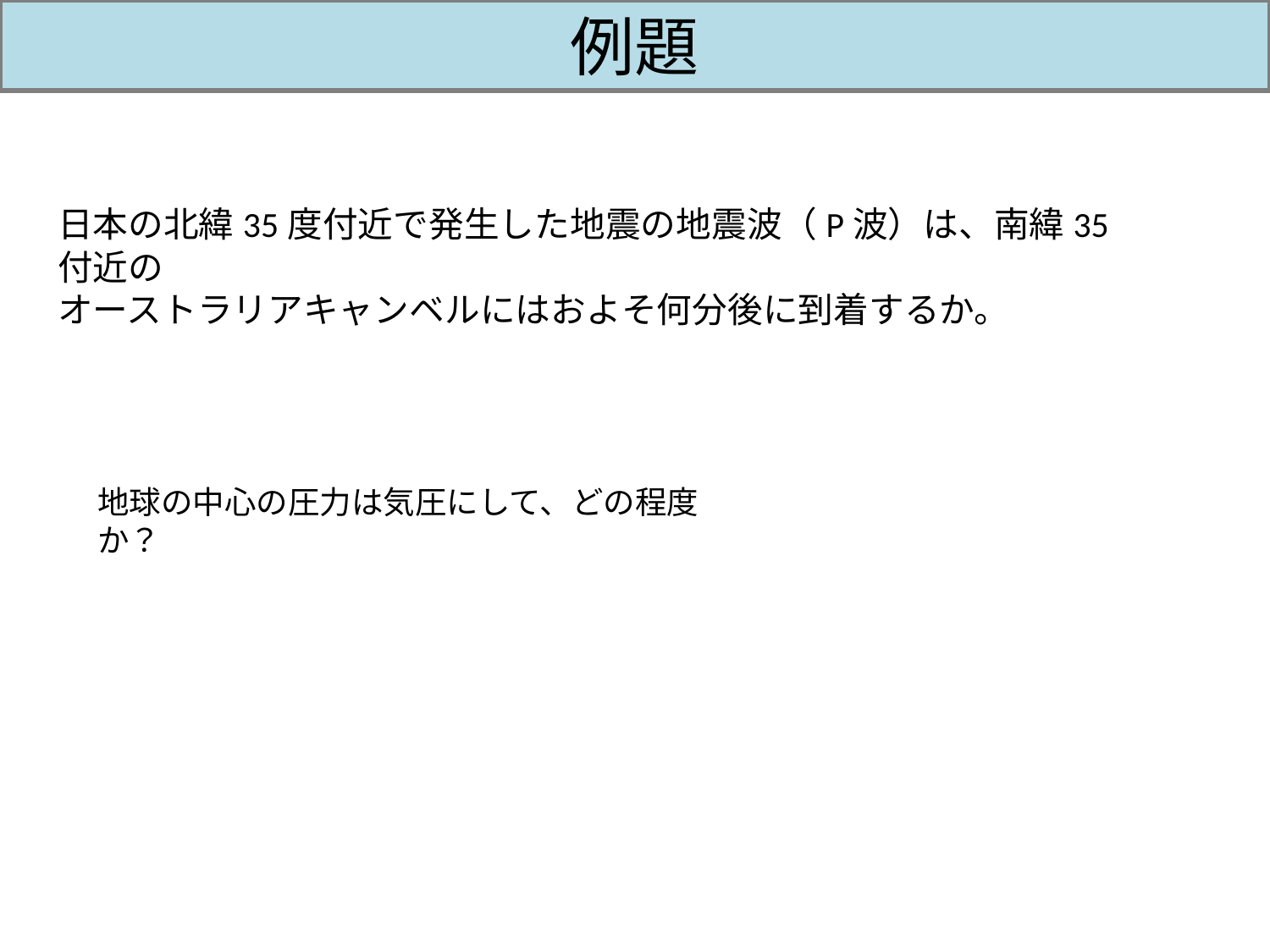

# 例題
日本の北緯35度付近で発生した地震の地震波（P波）は、南緯35付近の
オーストラリアキャンベルにはおよそ何分後に到着するか。
地球の中心の圧力は気圧にして、どの程度か？